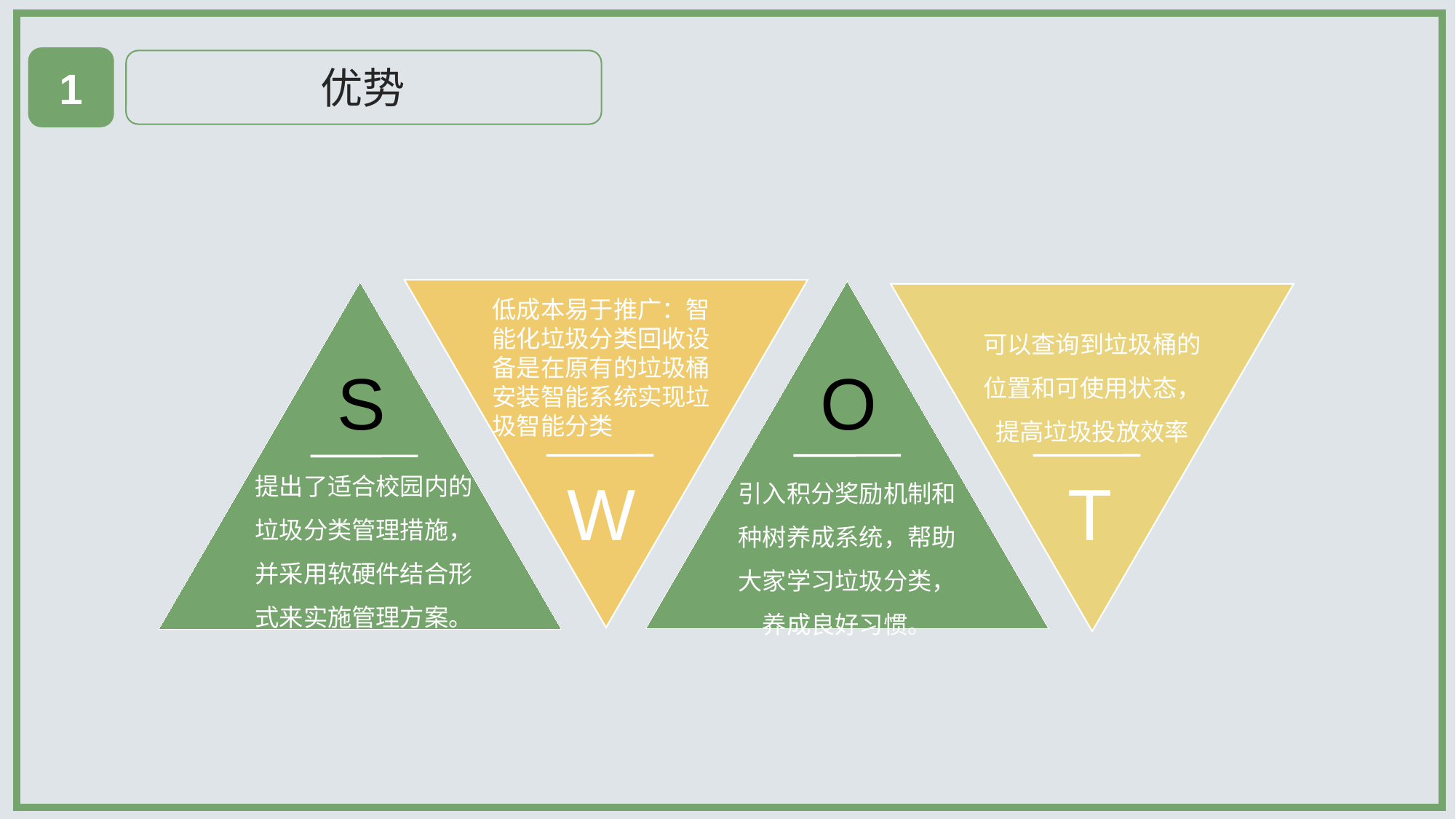

1

优势

低成本易于推广：智能化垃圾分类回收设备是在原有的垃圾桶安装智能系统实现垃圾智能分类
可以查询到垃圾桶的位置和可使用状态，提高垃圾投放效率
  S
  O

提出了适合校园内的垃圾分类管理措施，并采用软硬件结合形式来实施管理方案。
引入积分奖励机制和种树养成系统，帮助大家学习垃圾分类，养成良好习惯。
  W
  T